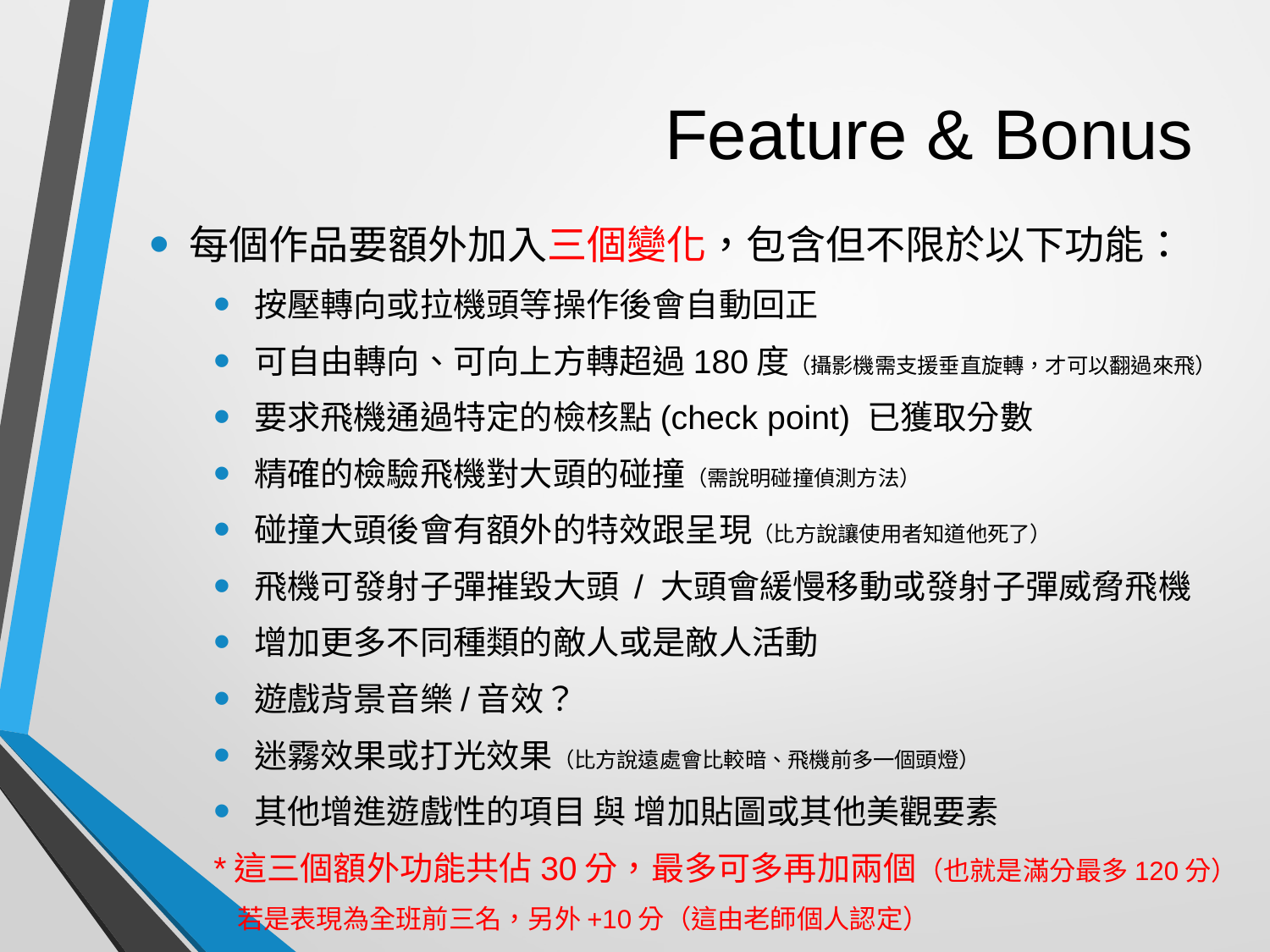

# Feature & Bonus
每個作品要額外加入三個變化，包含但不限於以下功能：
按壓轉向或拉機頭等操作後會自動回正
可自由轉向、可向上方轉超過180度（攝影機需支援垂直旋轉，才可以翻過來飛）
要求飛機通過特定的檢核點(check point) 已獲取分數
精確的檢驗飛機對大頭的碰撞（需說明碰撞偵測方法）
碰撞大頭後會有額外的特效跟呈現（比方說讓使用者知道他死了）
飛機可發射子彈摧毀大頭 / 大頭會緩慢移動或發射子彈威脅飛機
增加更多不同種類的敵人或是敵人活動
遊戲背景音樂/音效？
迷霧效果或打光效果（比方說遠處會比較暗、飛機前多一個頭燈）
其他增進遊戲性的項目 與 增加貼圖或其他美觀要素
*這三個額外功能共佔30分，最多可多再加兩個（也就是滿分最多120分）
   若是表現為全班前三名，另外+10分（這由老師個人認定）